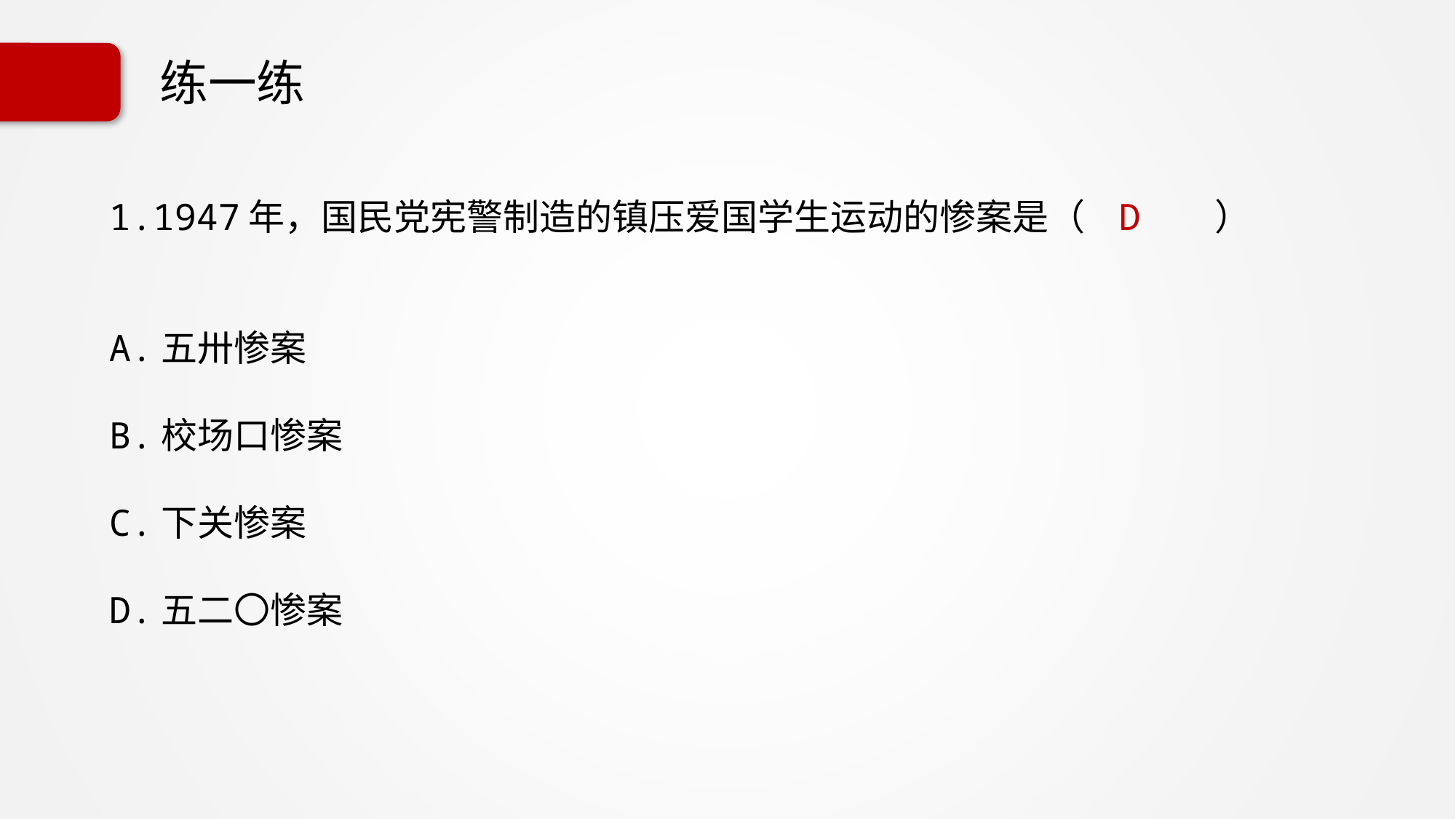

# 练一练
1.1947年，国民党宪警制造的镇压爱国学生运动的惨案是（   D   ）

A.五卅惨案

B.校场口惨案

C.下关惨案

D.五二〇惨案